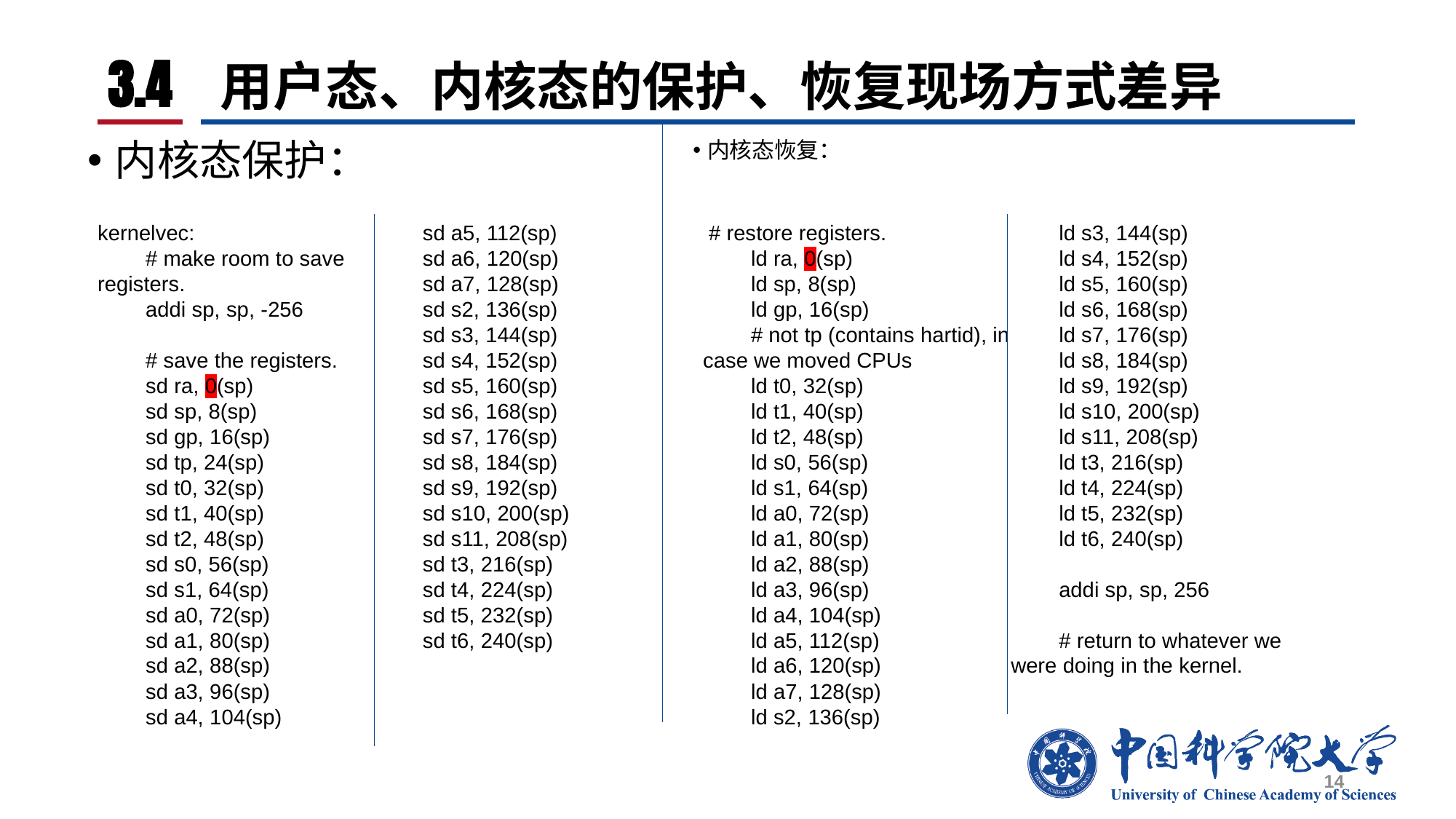

# 3.4   用户态、内核态的保护、恢复现场方式差异
内核态保护：
内核态恢复：
kernelvec:
        # make room to save registers.
        addi sp, sp, -256

        # save the registers.
        sd ra, 0(sp)
        sd sp, 8(sp)
        sd gp, 16(sp)
        sd tp, 24(sp)
        sd t0, 32(sp)
        sd t1, 40(sp)
        sd t2, 48(sp)
        sd s0, 56(sp)
        sd s1, 64(sp)
        sd a0, 72(sp)
        sd a1, 80(sp)
        sd a2, 88(sp)
        sd a3, 96(sp)
        sd a4, 104(sp)
        sd a5, 112(sp)
        sd a6, 120(sp)
        sd a7, 128(sp)
        sd s2, 136(sp)
        sd s3, 144(sp)
        sd s4, 152(sp)
        sd s5, 160(sp)
        sd s6, 168(sp)
        sd s7, 176(sp)
        sd s8, 184(sp)
        sd s9, 192(sp)
        sd s10, 200(sp)
        sd s11, 208(sp)
        sd t3, 216(sp)
        sd t4, 224(sp)
        sd t5, 232(sp)
        sd t6, 240(sp)
 # restore registers.
        ld ra, 0(sp)
        ld sp, 8(sp)
        ld gp, 16(sp)
        # not tp (contains hartid), in case we moved CPUs
        ld t0, 32(sp)
        ld t1, 40(sp)
        ld t2, 48(sp)
        ld s0, 56(sp)
        ld s1, 64(sp)
        ld a0, 72(sp)
        ld a1, 80(sp)
        ld a2, 88(sp)
        ld a3, 96(sp)
        ld a4, 104(sp)
        ld a5, 112(sp)
        ld a6, 120(sp)
        ld a7, 128(sp)
        ld s2, 136(sp)
        ld s3, 144(sp)
        ld s4, 152(sp)
        ld s5, 160(sp)
        ld s6, 168(sp)
        ld s7, 176(sp)
        ld s8, 184(sp)
        ld s9, 192(sp)
        ld s10, 200(sp)
        ld s11, 208(sp)
        ld t3, 216(sp)
        ld t4, 224(sp)
        ld t5, 232(sp)
        ld t6, 240(sp)

        addi sp, sp, 256

        # return to whatever we    were doing in the kernel.
14